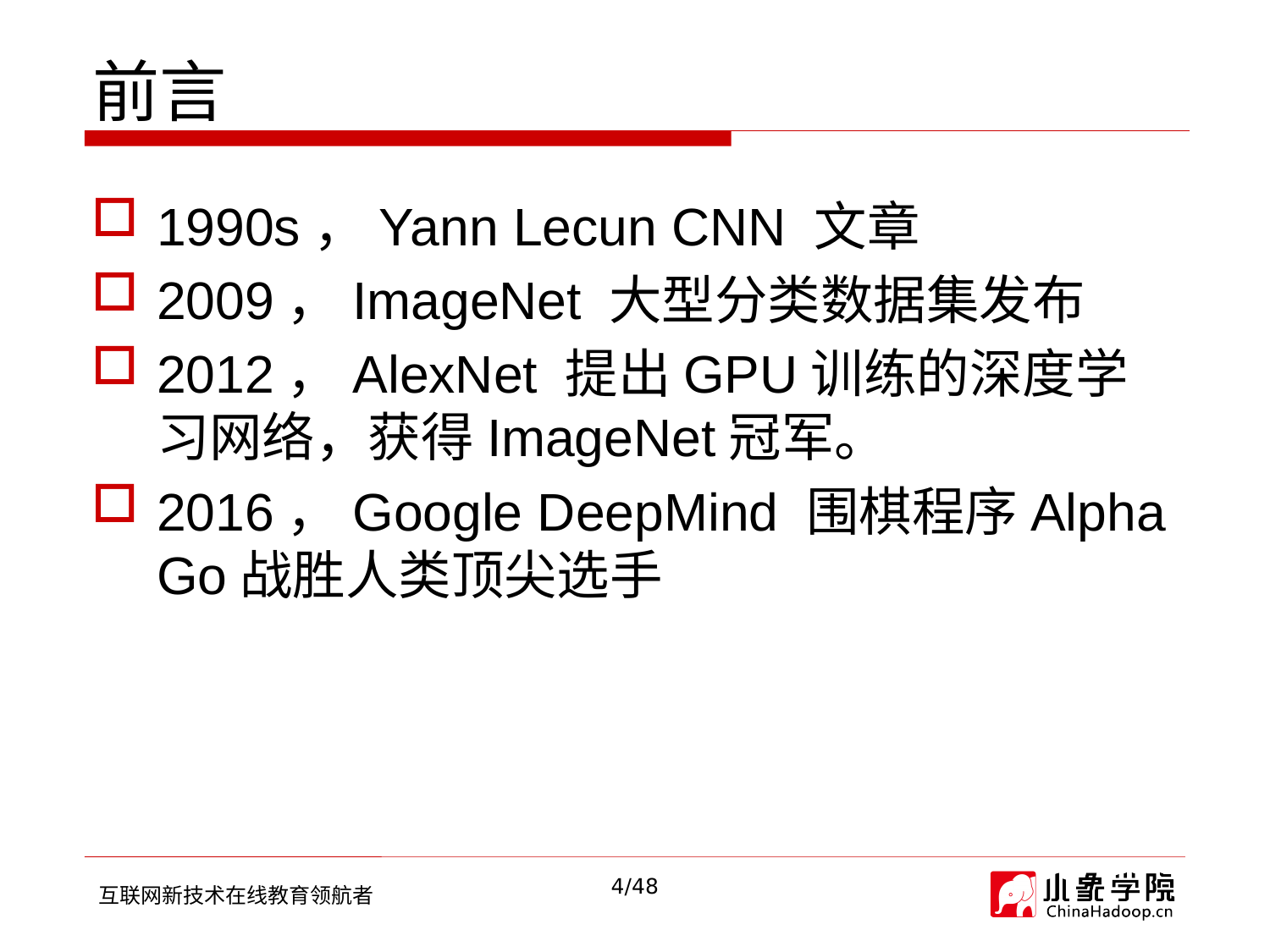

# 前言
1990s，Yann Lecun CNN 文章
2009，ImageNet 大型分类数据集发布
2012，AlexNet 提出GPU训练的深度学习网络，获得ImageNet冠军。
2016，Google DeepMind 围棋程序Alpha Go战胜人类顶尖选手

4/48